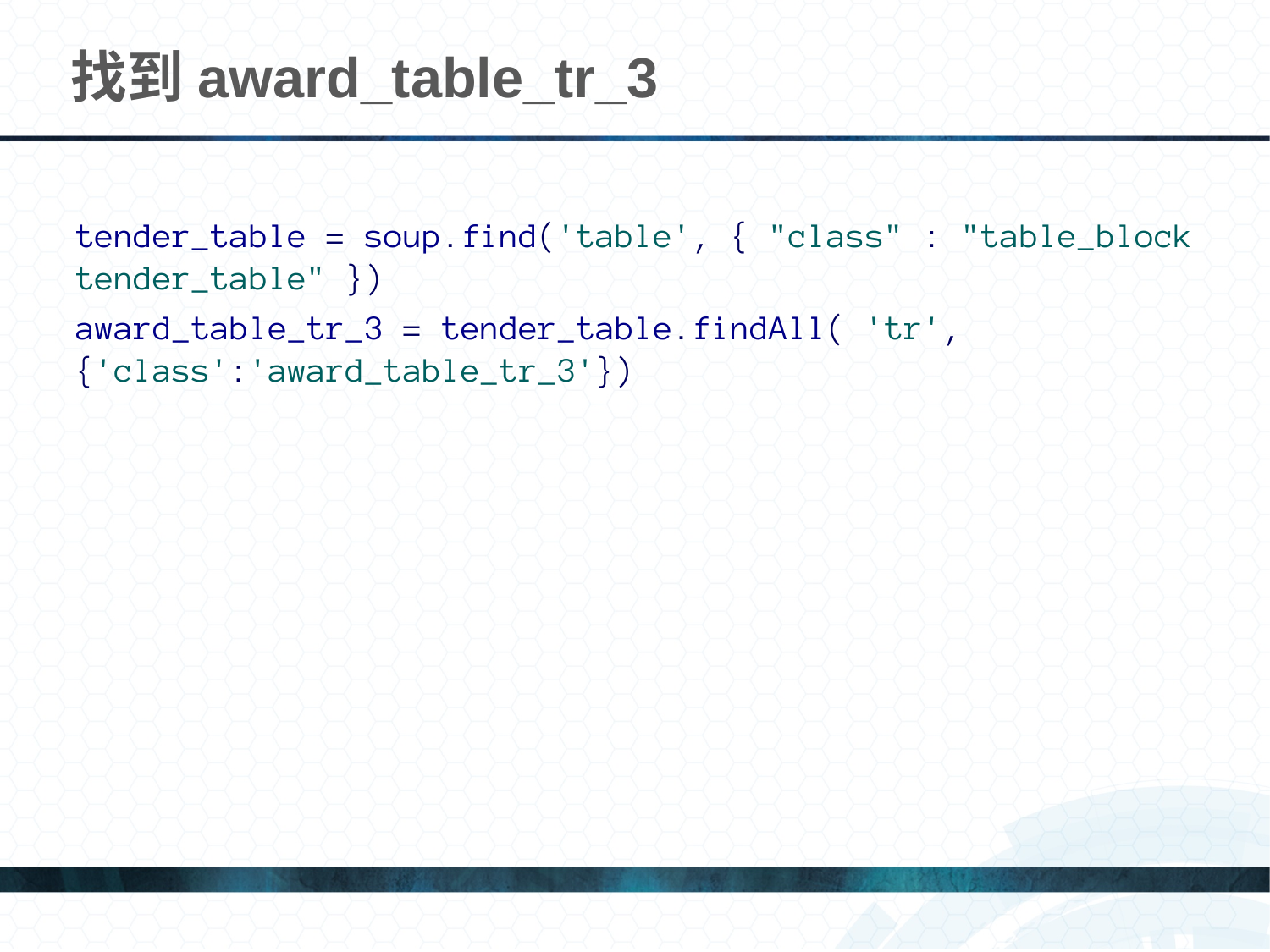

# 找到award_table_tr_3
tender_table = soup.find('table', { "class" : "table_block tender_table" })
award_table_tr_3 = tender_table.findAll( 'tr',{'class':'award_table_tr_3'})